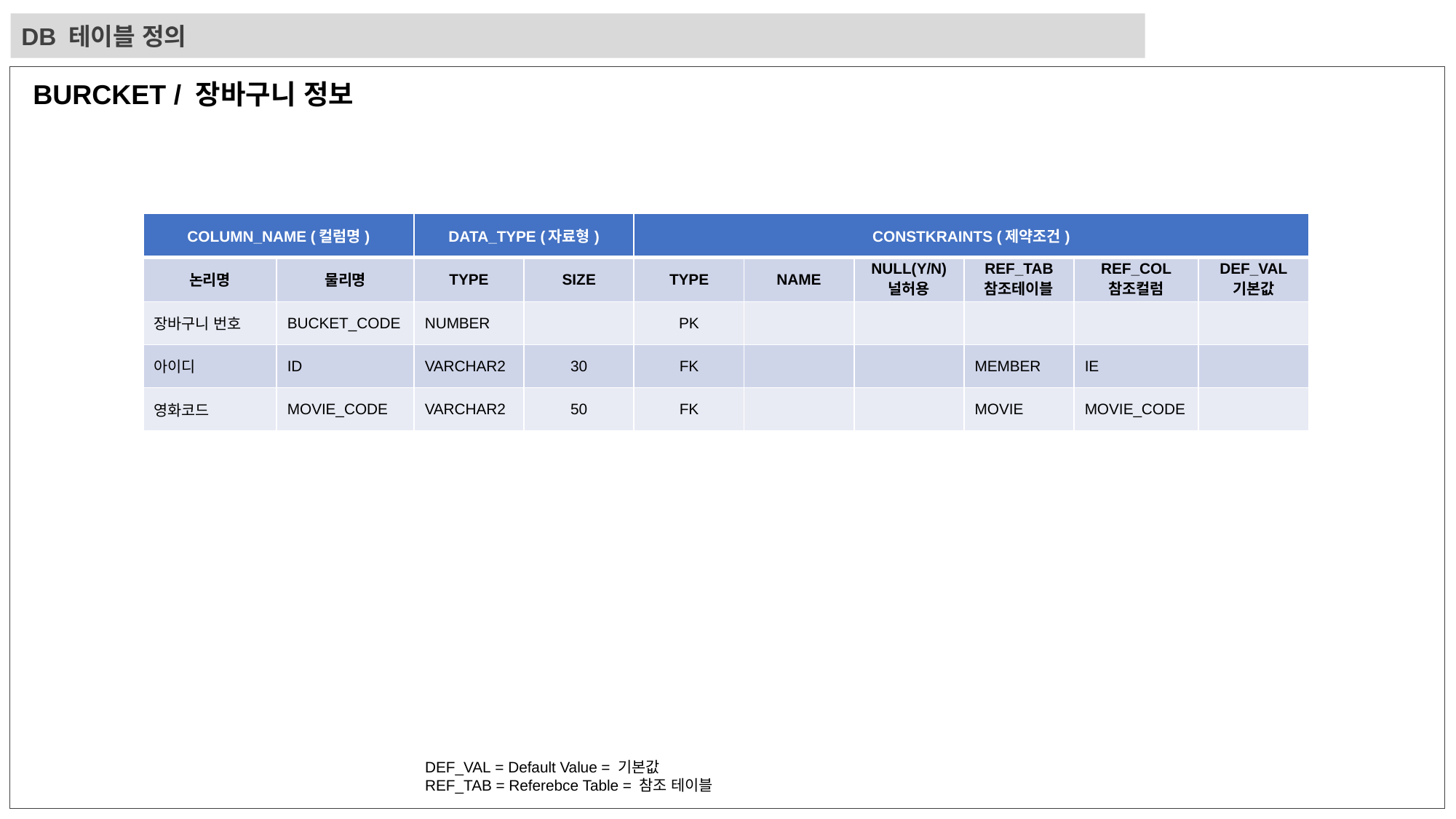

DB 테이블 정의

BURCKET / 장바구니 정보
| COLUMN\_NAME (컬럼명) |  | DATA\_TYPE (자료형) |  | CONSTKRAINTS (제약조건) |  |  |  |  |  |
| --- | --- | --- | --- | --- | --- | --- | --- | --- | --- |
| 논리명 | 물리명 | TYPE | SIZE | TYPE | NAME | NULL(Y/N) 널허용 | REF\_TAB 참조테이블 | REF\_COL 참조컬럼 | DEF\_VAL 기본값 |
| 장바구니 번호 | BUCKET\_CODE | NUMBER |  | PK |  |  |  |  |  |
| 아이디 | ID | VARCHAR2 | 30 | FK |  |  | MEMBER | IE |  |
| 영화코드 | MOVIE\_CODE | VARCHAR2 | 50 | FK |  |  | MOVIE | MOVIE\_CODE |  |
DEF_VAL = Default Value = 기본값
REF_TAB = Referebce Table = 참조 테이블